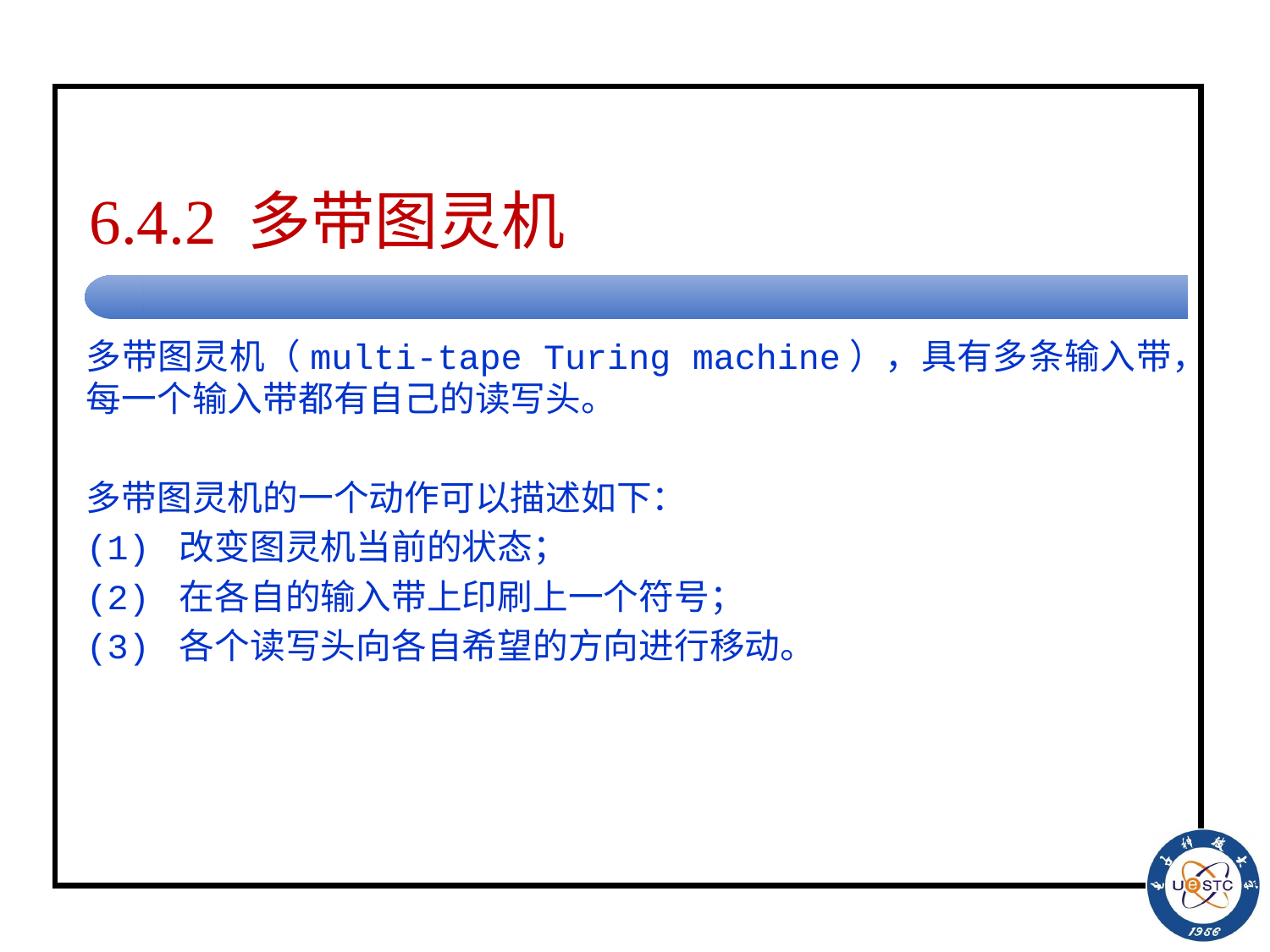

# 6.4.2 多带图灵机
多带图灵机（multi-tape Turing machine），具有多条输入带，每一个输入带都有自己的读写头。

多带图灵机的一个动作可以描述如下：
(1) 改变图灵机当前的状态；
(2) 在各自的输入带上印刷上一个符号；
(3) 各个读写头向各自希望的方向进行移动。